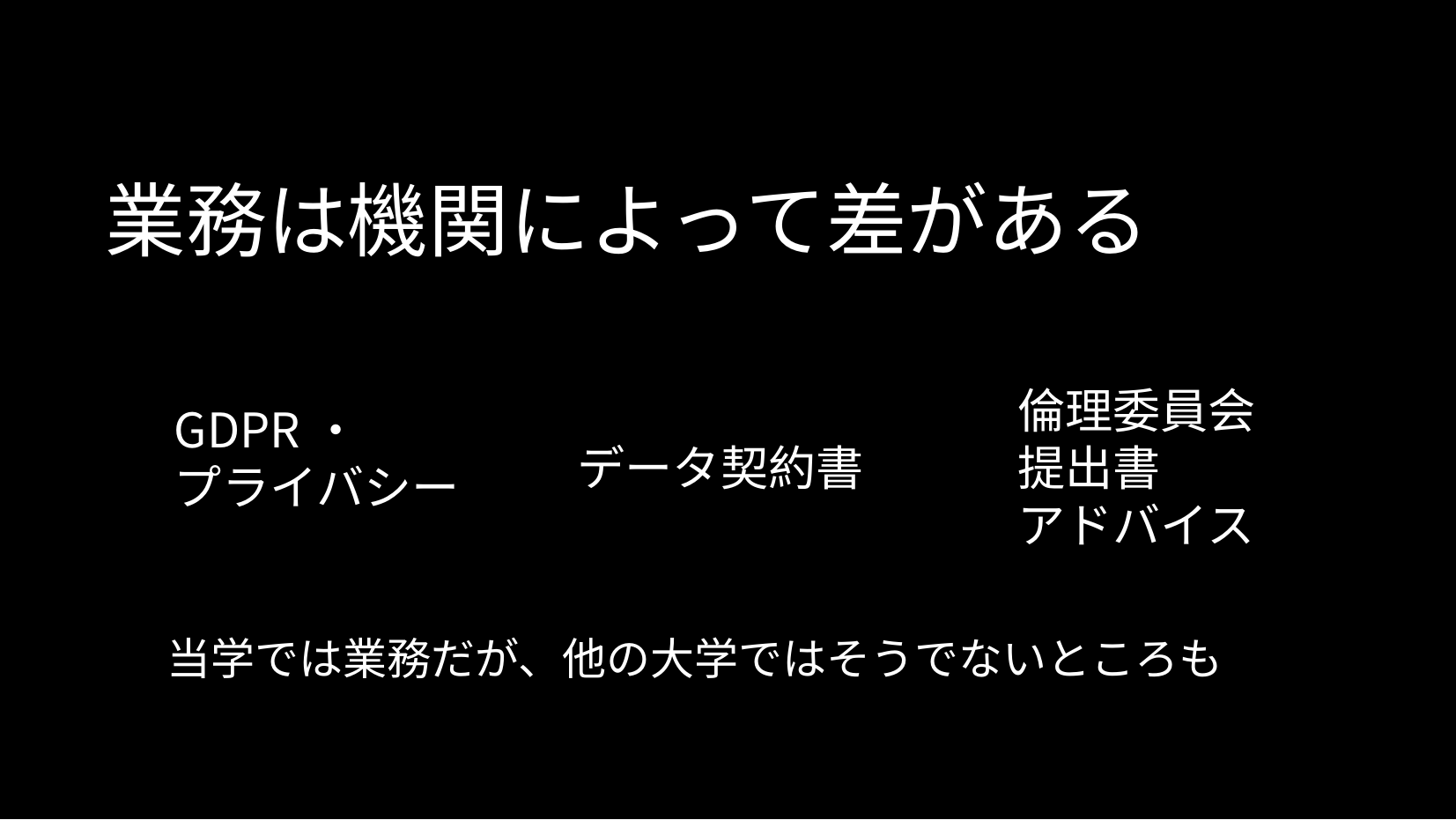

業務は機関によって差がある
GDPR・
プライバシー
データ契約書
倫理委員会提出書
アドバイス
当学では業務だが、他の大学ではそうでないところも